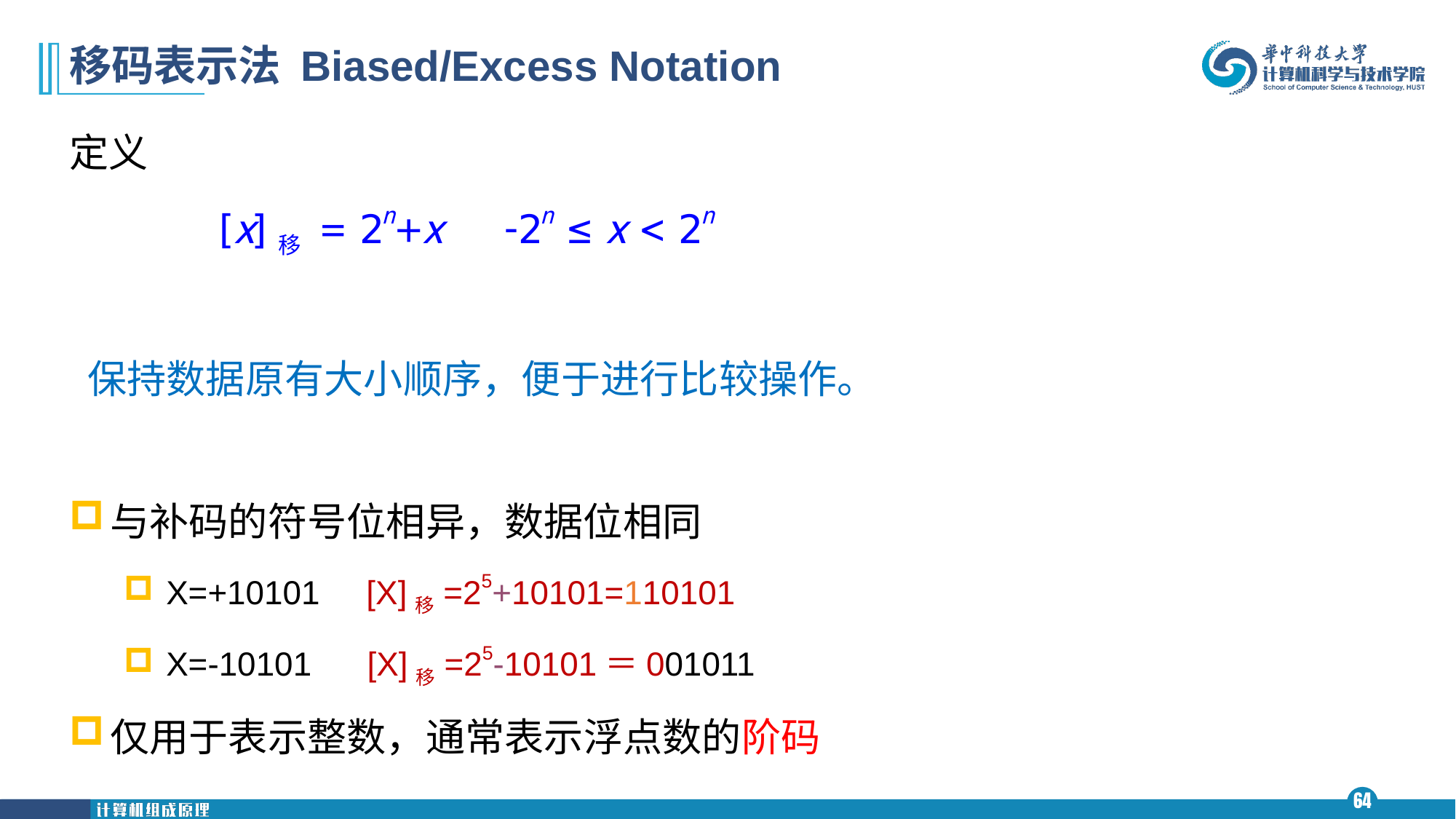

# 移码表示法 Biased/Excess Notation
定义
		[x]移 = 2n+x     -2n ≤ x < 2n

 保持数据原有大小顺序，便于进行比较操作。

与补码的符号位相异，数据位相同
X=+10101     [X]移 =25+10101=110101
X=-10101      [X]移 =25-10101＝001011
仅用于表示整数，通常表示浮点数的阶码